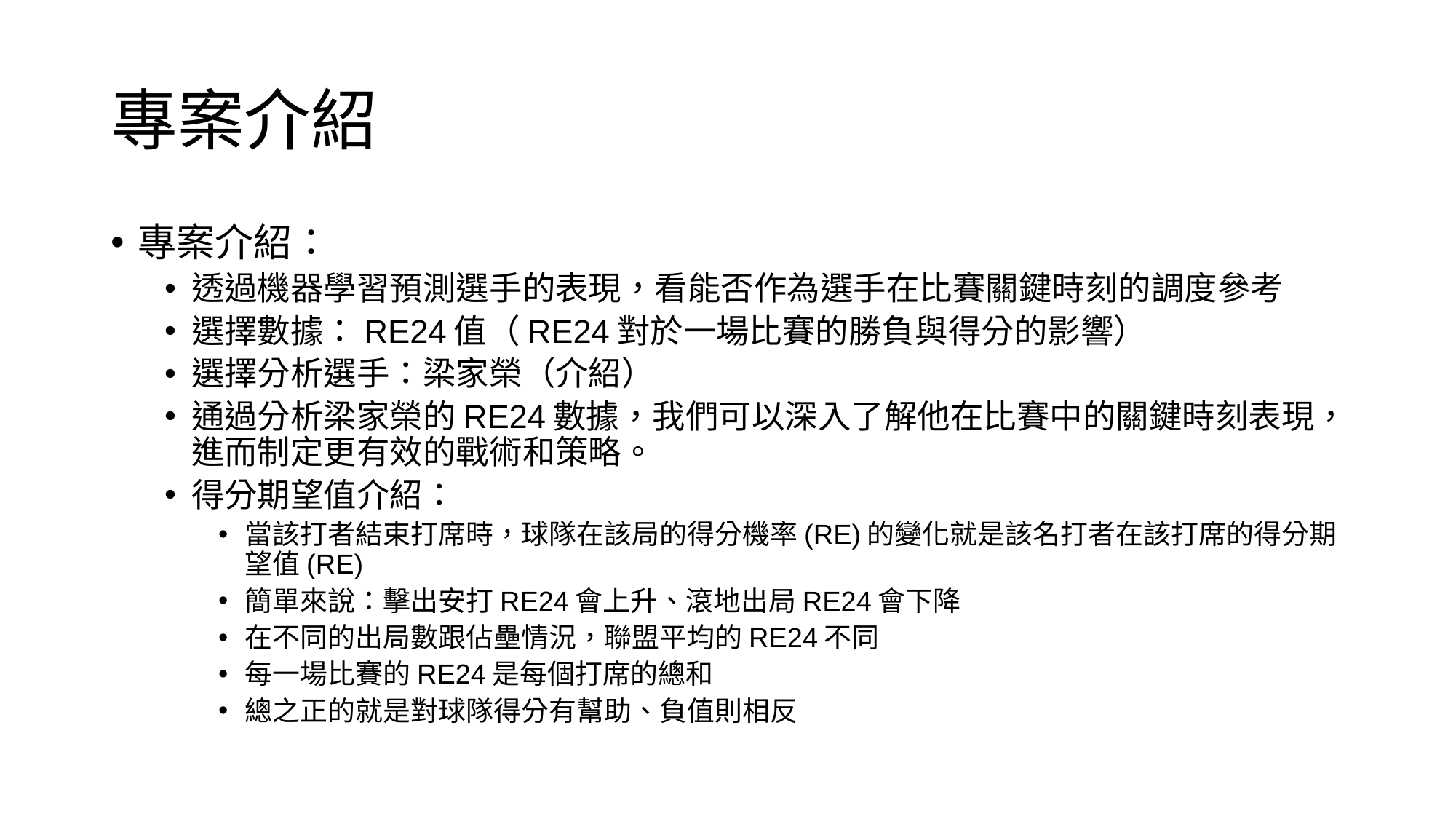

# 專案介紹
專案介紹：
透過機器學習預測選手的表現，看能否作為選手在比賽關鍵時刻的調度參考
選擇數據：RE24值（RE24對於一場比賽的勝負與得分的影響）
選擇分析選手：梁家榮（介紹）
通過分析梁家榮的RE24數據，我們可以深入了解他在比賽中的關鍵時刻表現，進而制定更有效的戰術和策略。
得分期望值介紹：
當該打者結束打席時，球隊在該局的得分機率(RE)的變化就是該名打者在該打席的得分期望值(RE)
簡單來說：擊出安打RE24會上升、滾地出局RE24會下降
在不同的出局數跟佔壘情況，聯盟平均的RE24不同
每一場比賽的RE24是每個打席的總和
總之正的就是對球隊得分有幫助、負值則相反